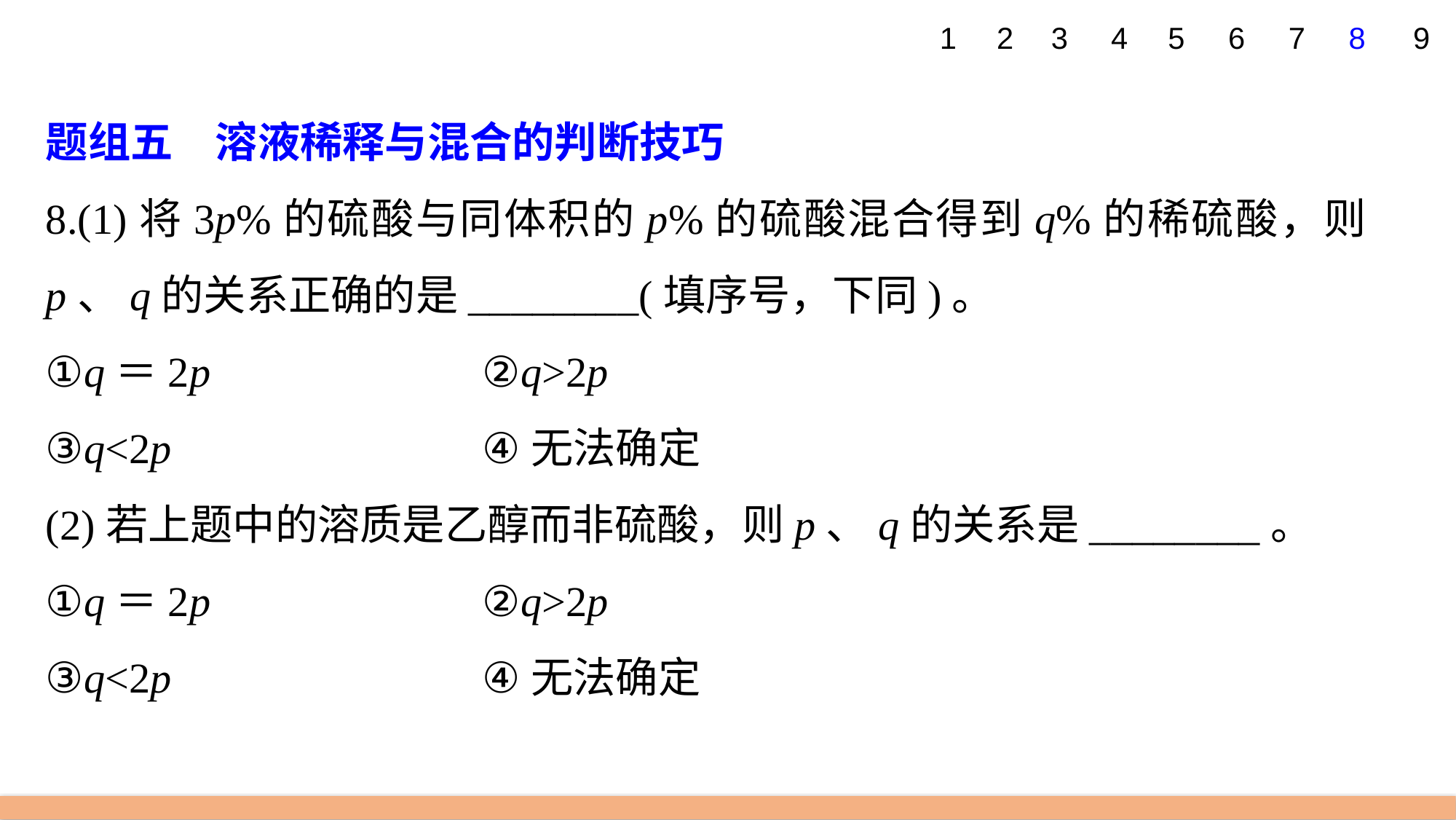

1
2
3
4
5
6
7
8
9
题组五　溶液稀释与混合的判断技巧
8.(1)将3p%的硫酸与同体积的p%的硫酸混合得到q%的稀硫酸，则p、q的关系正确的是________(填序号，下同)。
①q＝2p  			②q>2p
③q<2p  			④无法确定
(2)若上题中的溶质是乙醇而非硫酸，则p、q的关系是________。
①q＝2p  			②q>2p
③q<2p  			④无法确定